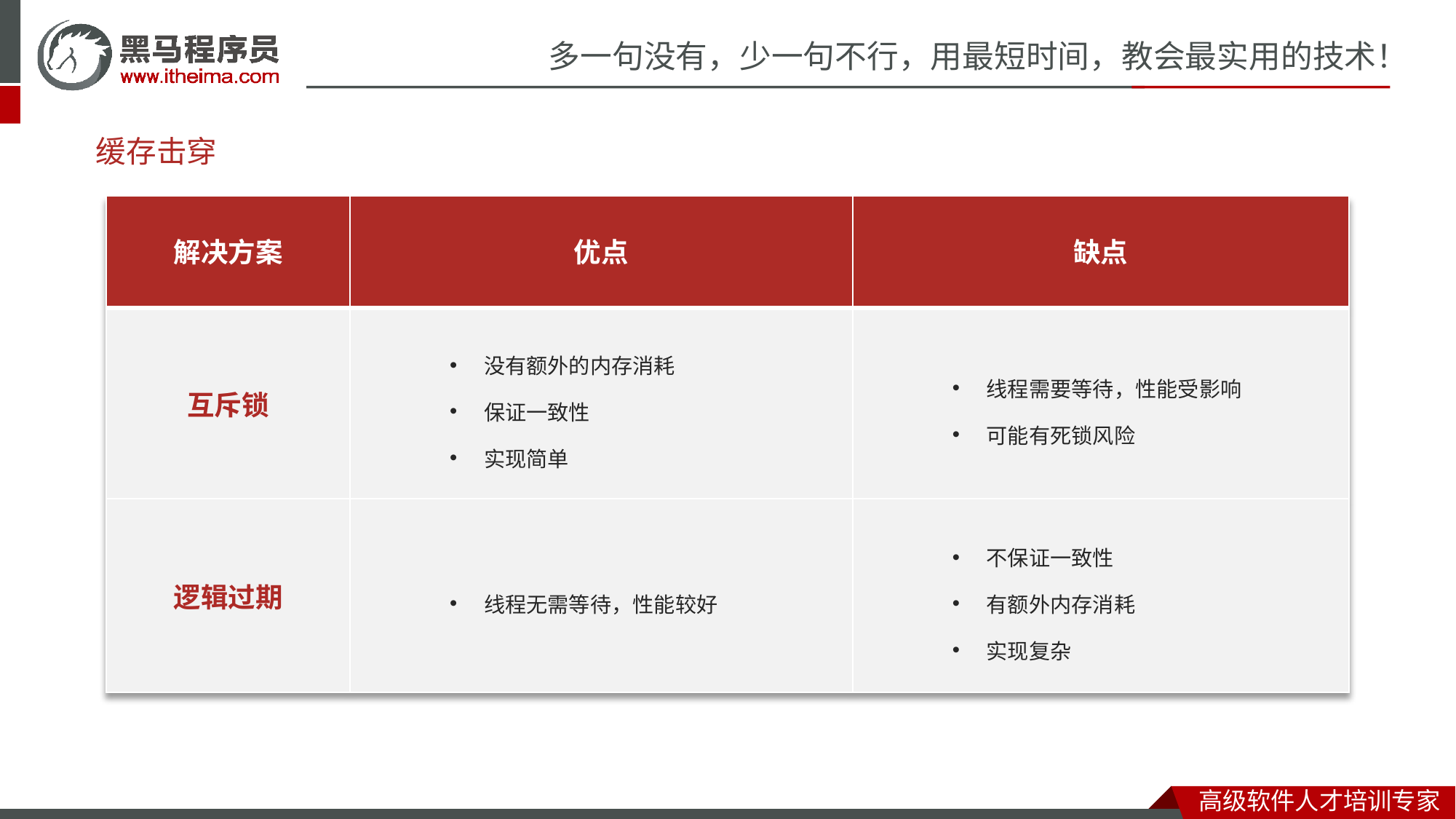

缓存击穿
| 解决方案 | 优点 | 缺点 |
| --- | --- | --- |
| 互斥锁 | 没有额外的内存消耗 保证一致性 实现简单 | 线程需要等待，性能受影响 可能有死锁风险 |
| 逻辑过期 | 线程无需等待，性能较好 | 不保证一致性 有额外内存消耗 实现复杂 |